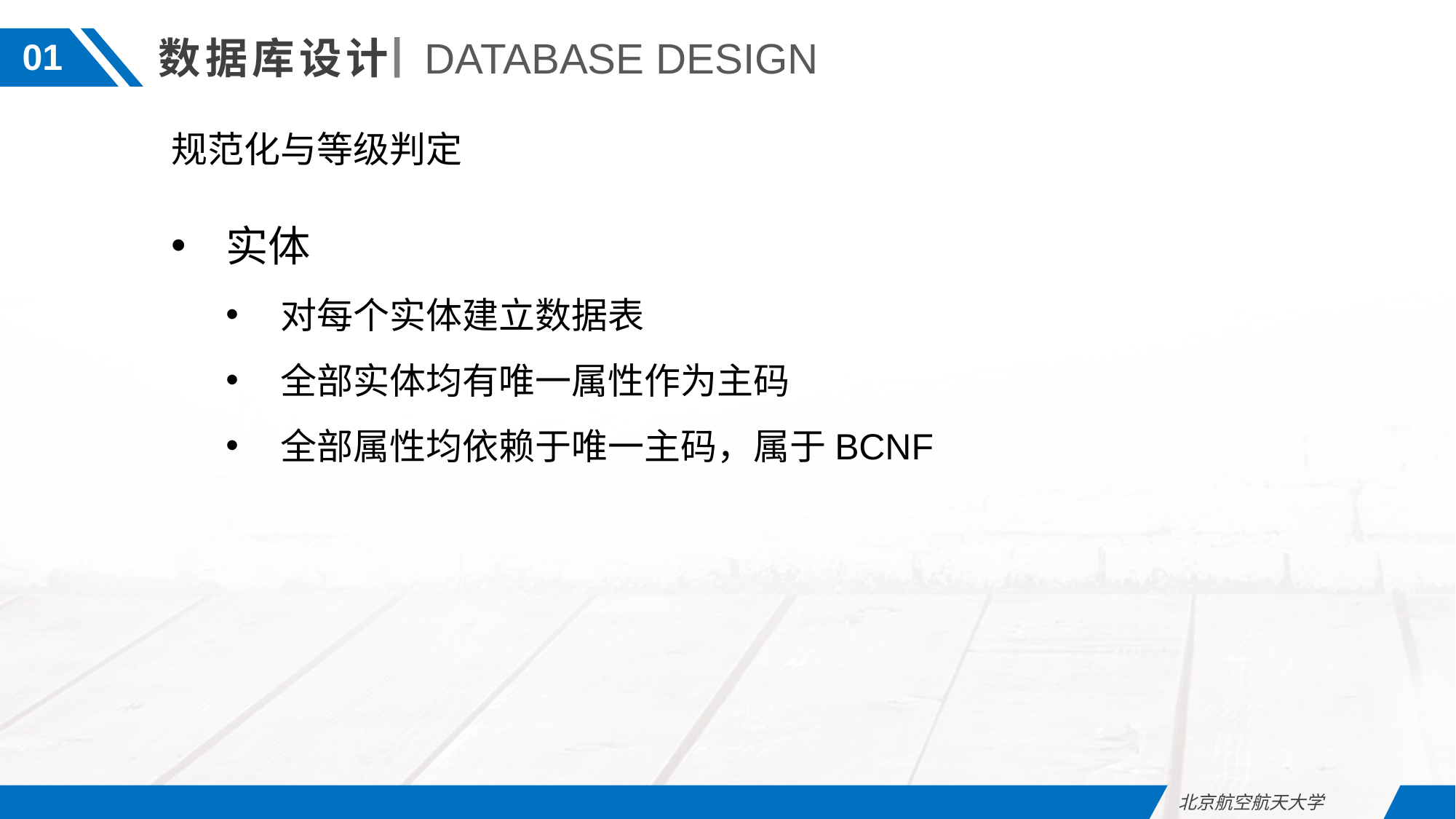

DATABASE DESIGN

数据库设计

01

规范化与等级判定
实体
对每个实体建立数据表
全部实体均有唯一属性作为主码
全部属性均依赖于唯一主码，属于BCNF

北京航空航天大学